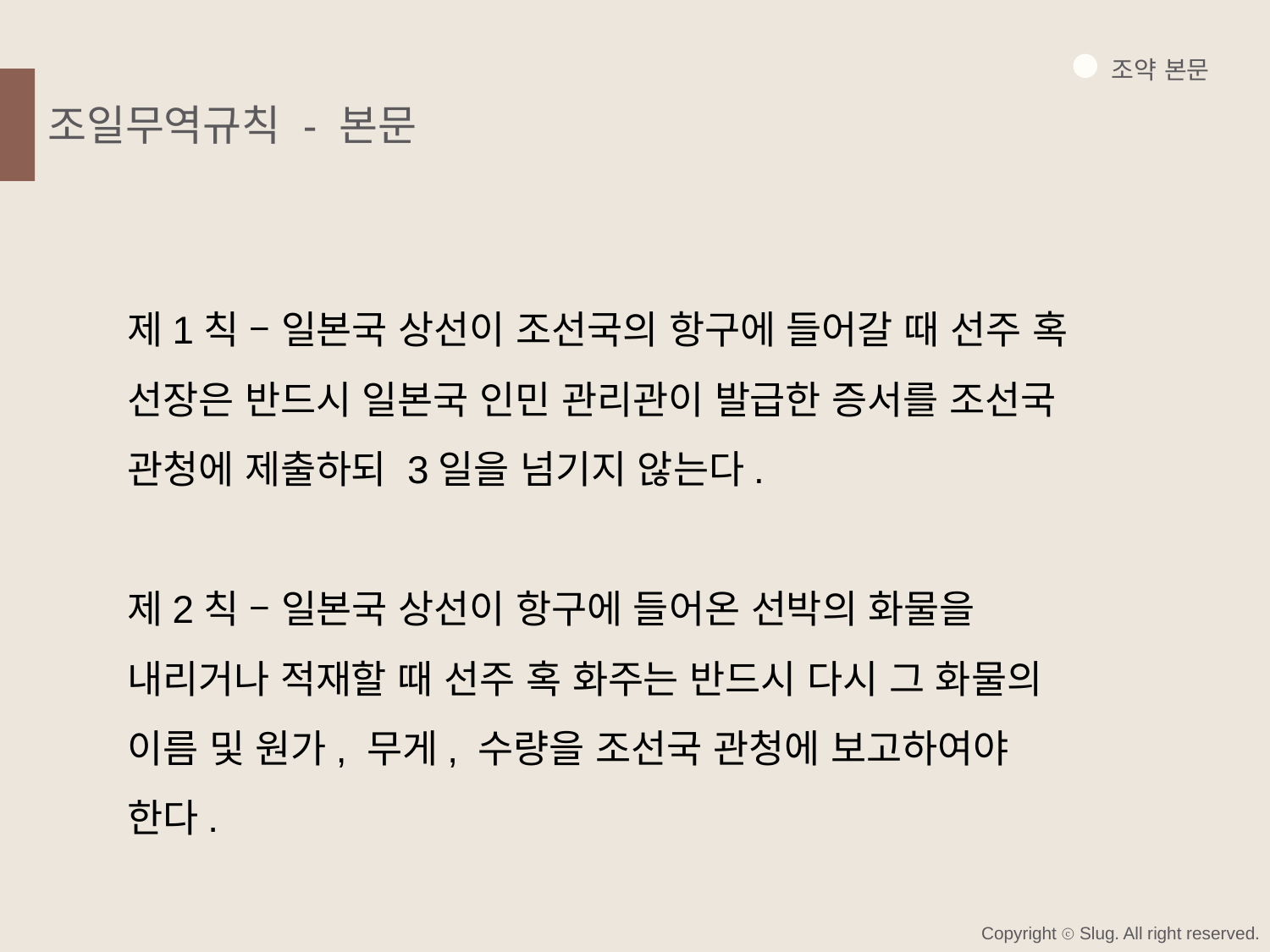

조약 본문

조일무역규칙 - 본문
제1칙 – 일본국 상선이 조선국의 항구에 들어갈 때 선주 혹 선장은 반드시 일본국 인민 관리관이 발급한 증서를 조선국 관청에 제출하되 3일을 넘기지 않는다.

제2칙 – 일본국 상선이 항구에 들어온 선박의 화물을 내리거나 적재할 때 선주 혹 화주는 반드시 다시 그 화물의 이름 및 원가, 무게, 수량을 조선국 관청에 보고하여야 한다.